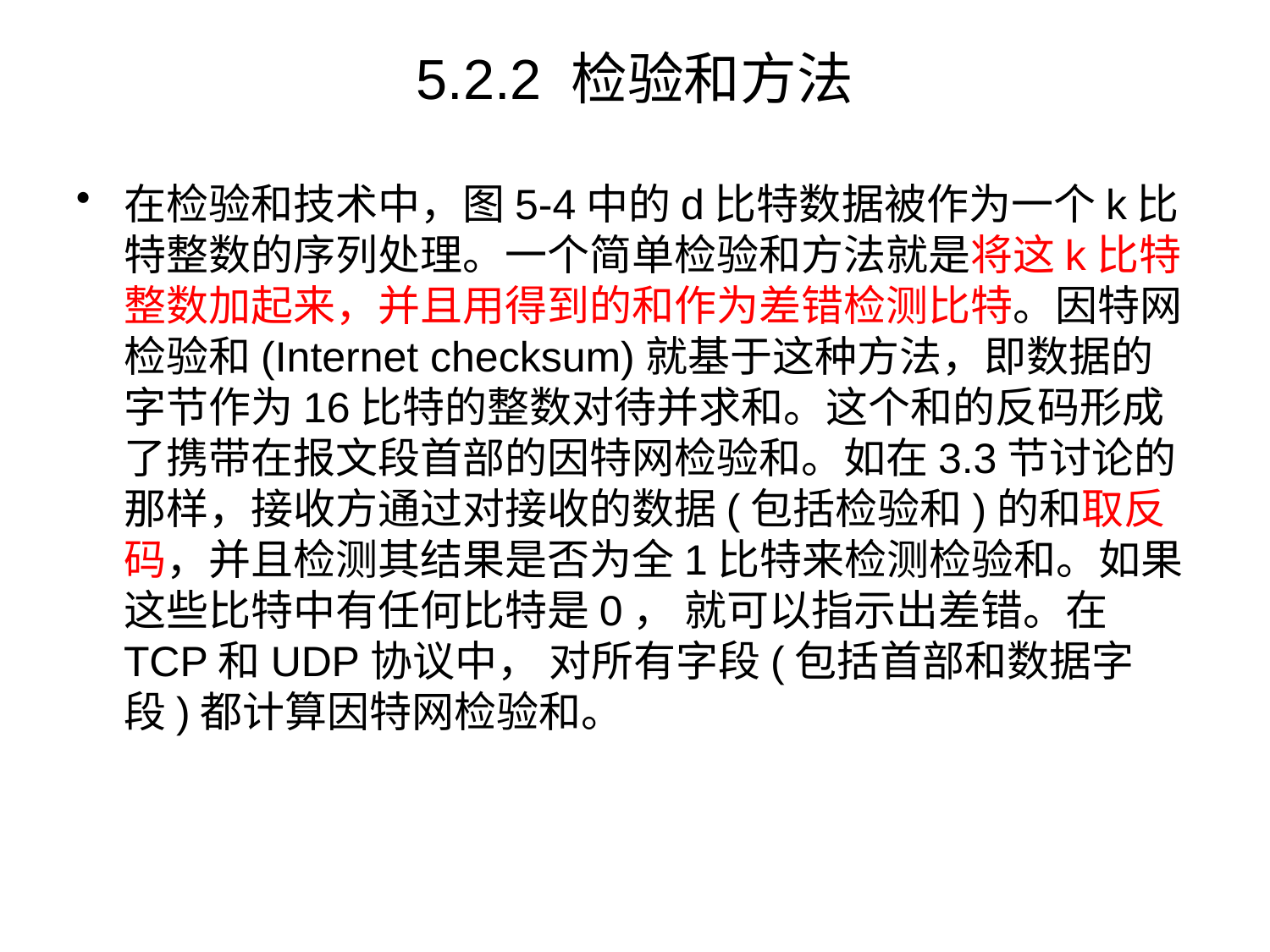

# 5.2.2 检验和方法
在检验和技术中，图5-4中的d比特数据被作为一个k比特整数的序列处理。一个简单检验和方法就是将这k比特整数加起来，并且用得到的和作为差错检测比特。因特网检验和(Internet checksum)就基于这种方法，即数据的字节作为16比特的整数对待并求和。这个和的反码形成了携带在报文段首部的因特网检验和。如在3.3节讨论的那样，接收方通过对接收的数据(包括检验和)的和取反码，并且检测其结果是否为全1比特来检测检验和。如果这些比特中有任何比特是0， 就可以指示出差错。在TCP和UDP协议中， 对所有字段(包括首部和数据字段)都计算因特网检验和。